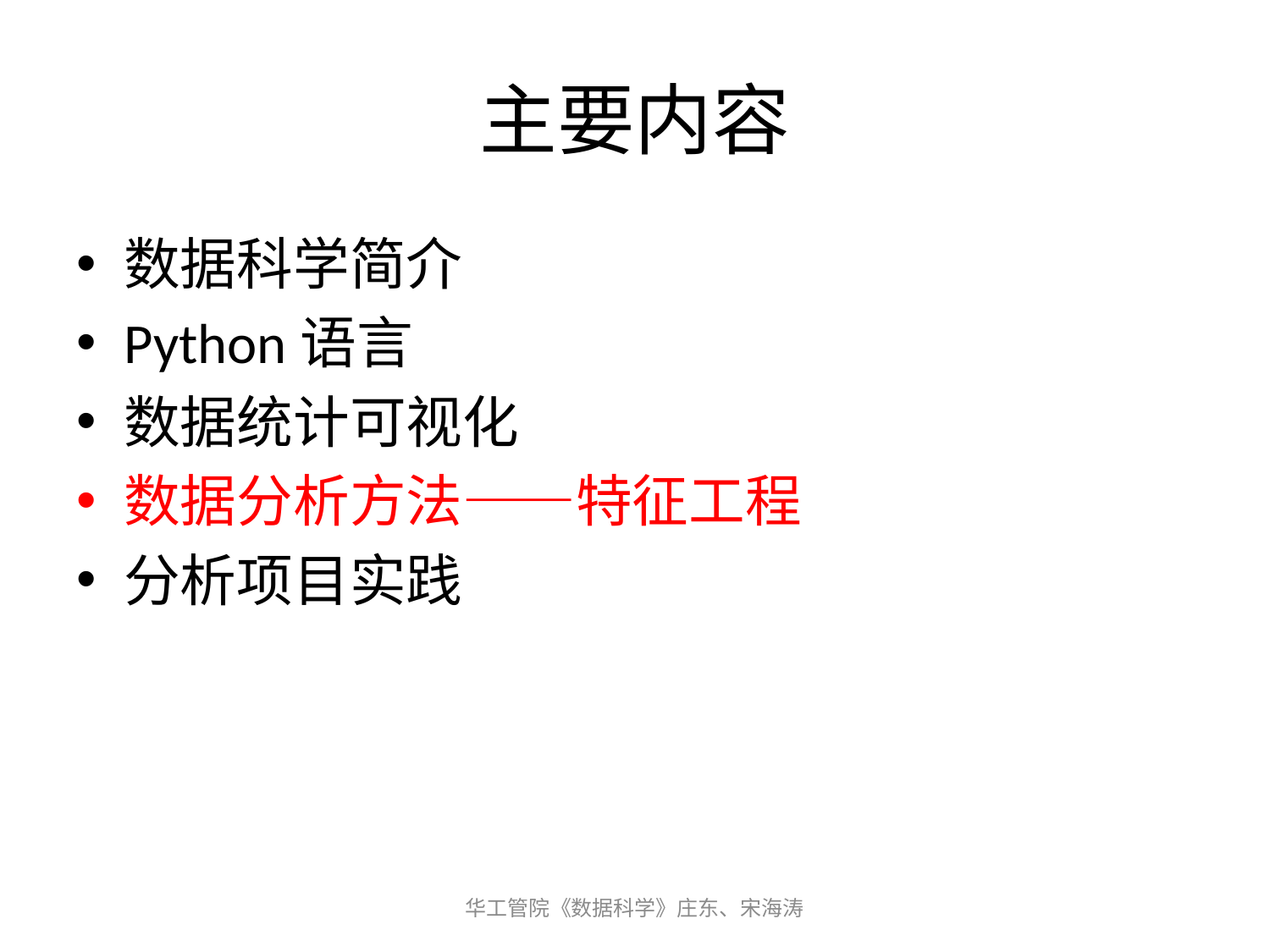

# 主要内容
数据科学简介
Python语言
数据统计可视化
数据分析方法——特征工程
分析项目实践
华工管院《数据科学》庄东、宋海涛